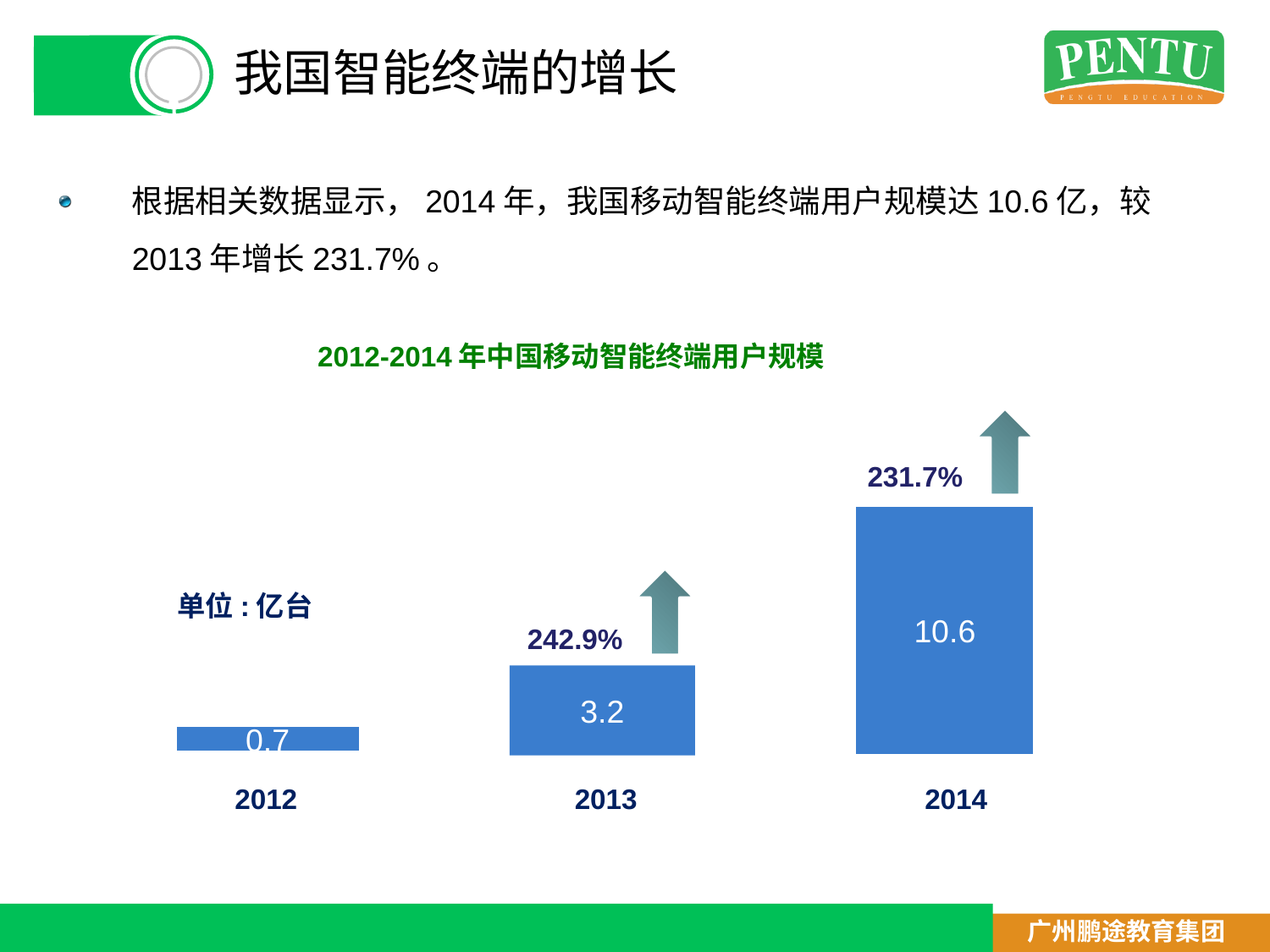

# 我国智能终端的增长
根据相关数据显示，2014年，我国移动智能终端用户规模达10.6亿，较2013年增长231.7%。
2012-2014年中国移动智能终端用户规模

231.7%
10.6
单位:亿台

242.9%
3.2
0.7
2012
2013
2014